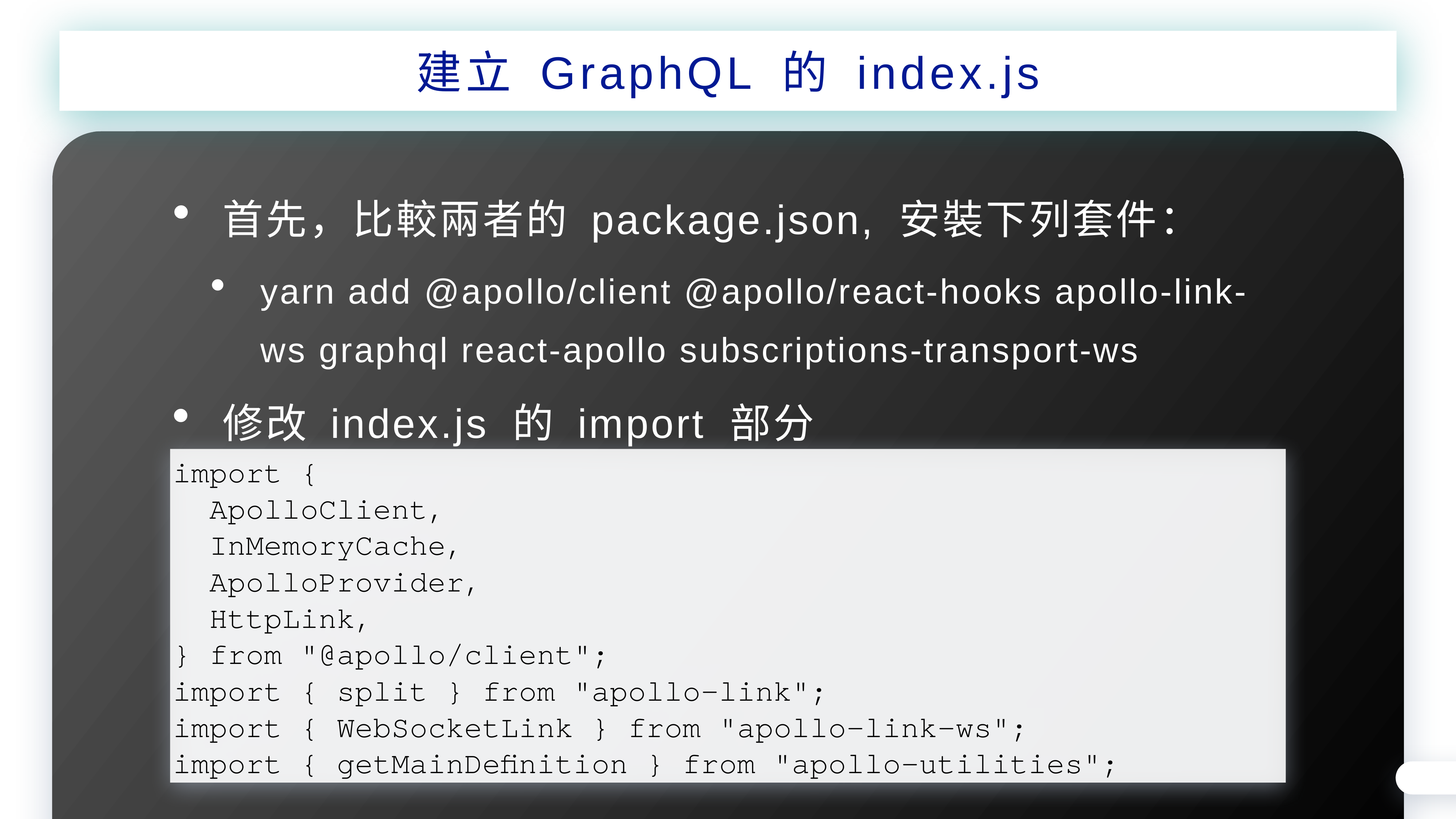

建立 GraphQL 的 index.js
首先，比較兩者的 package.json, 安裝下列套件：
yarn add @apollo/client @apollo/react-hooks apollo-link-ws graphql react-apollo subscriptions-transport-ws
修改 index.js 的 import 部分
import {
  ApolloClient,
  InMemoryCache,
  ApolloProvider,
  HttpLink,
} from "@apollo/client";
import { split } from "apollo-link";
import { WebSocketLink } from "apollo-link-ws";
import { getMainDefinition } from "apollo-utilities";
26